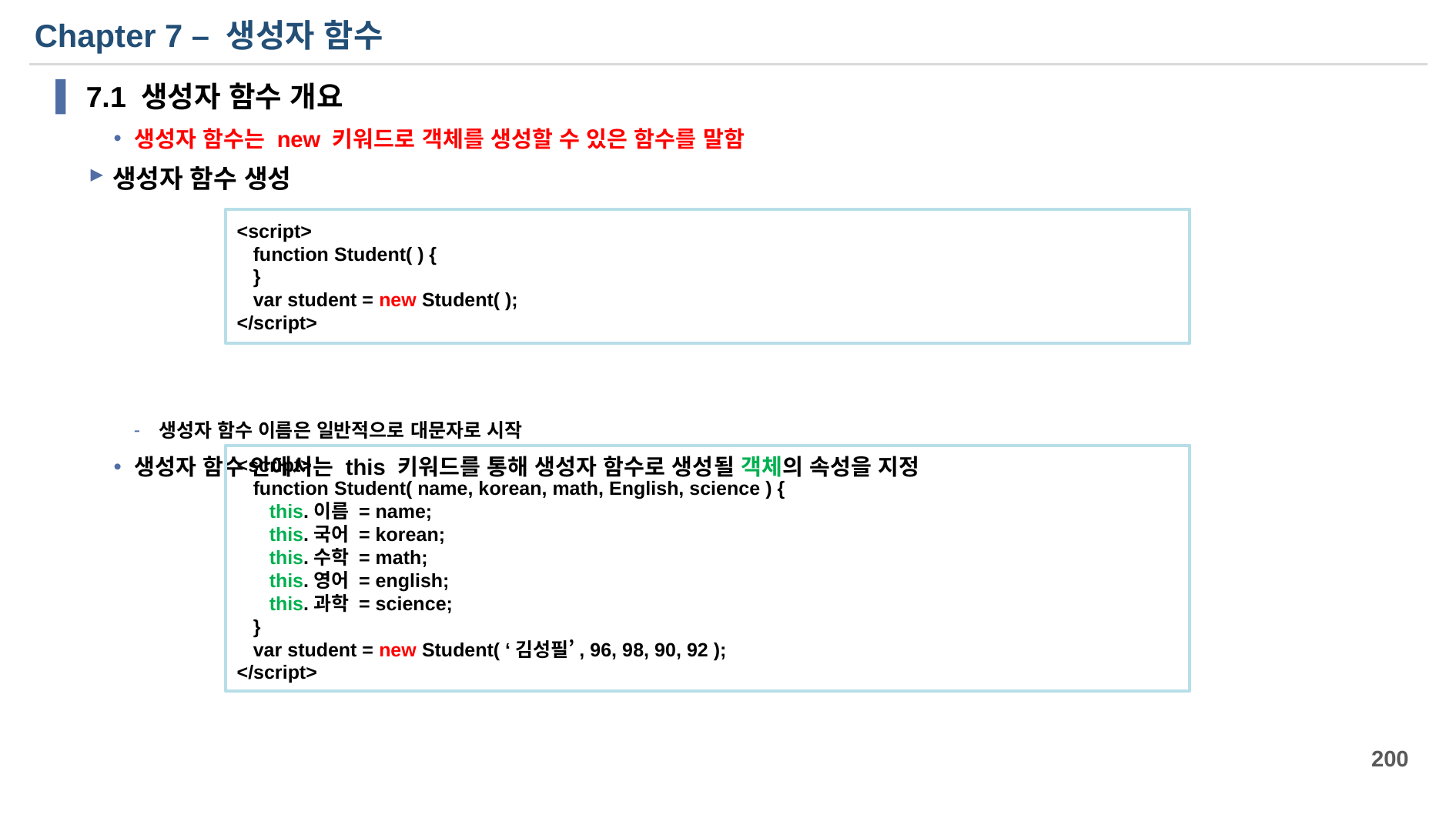

# Chapter 7 – 생성자 함수
7.1 생성자 함수 개요
생성자 함수는 new 키워드로 객체를 생성할 수 있은 함수를 말함
생성자 함수 생성

생성자 함수 이름은 일반적으로 대문자로 시작
생성자 함수 안에서는 this 키워드를 통해 생성자 함수로 생성될 객체의 속성을 지정

<script>
   function Student( ) {
   }
   var student = new Student( );
</script>
<script>
   function Student( name, korean, math, English, science ) {
      this.이름 = name;
      this.국어 = korean;
      this.수학 = math;
      this.영어 = english;
      this.과학 = science;
   }
   var student = new Student( ‘김성필’, 96, 98, 90, 92 );
</script>
200